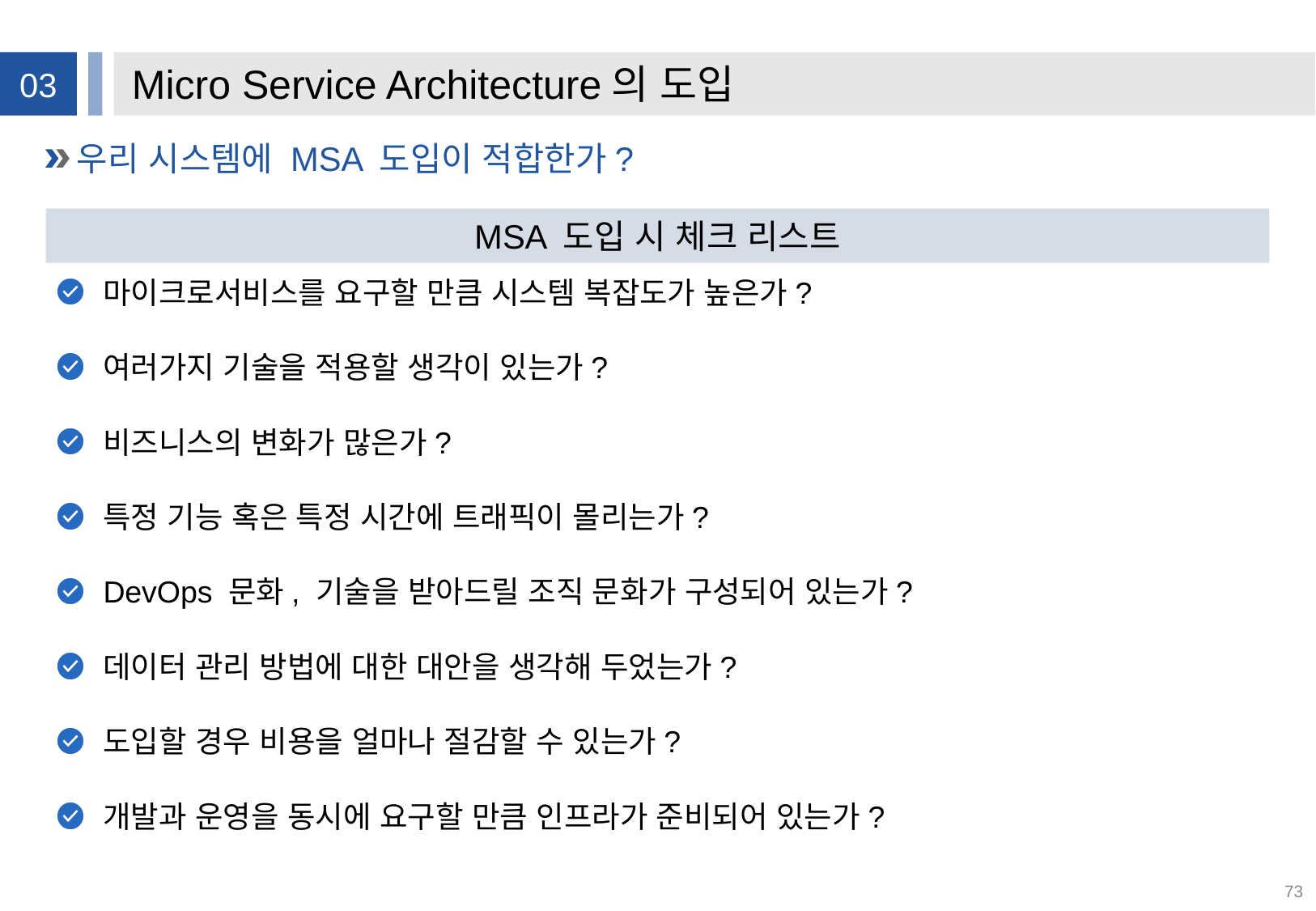

# Micro Service Architecture의 도입
03
우리 시스템에 MSA 도입이 적합한가?
MSA 도입 시 체크 리스트
마이크로서비스를 요구할 만큼 시스템 복잡도가 높은가?
여러가지 기술을 적용할 생각이 있는가?
비즈니스의 변화가 많은가?
특정 기능 혹은 특정 시간에 트래픽이 몰리는가?
DevOps 문화, 기술을 받아드릴 조직 문화가 구성되어 있는가?
데이터 관리 방법에 대한 대안을 생각해 두었는가?
도입할 경우 비용을 얼마나 절감할 수 있는가?
개발과 운영을 동시에 요구할 만큼 인프라가 준비되어 있는가?
73